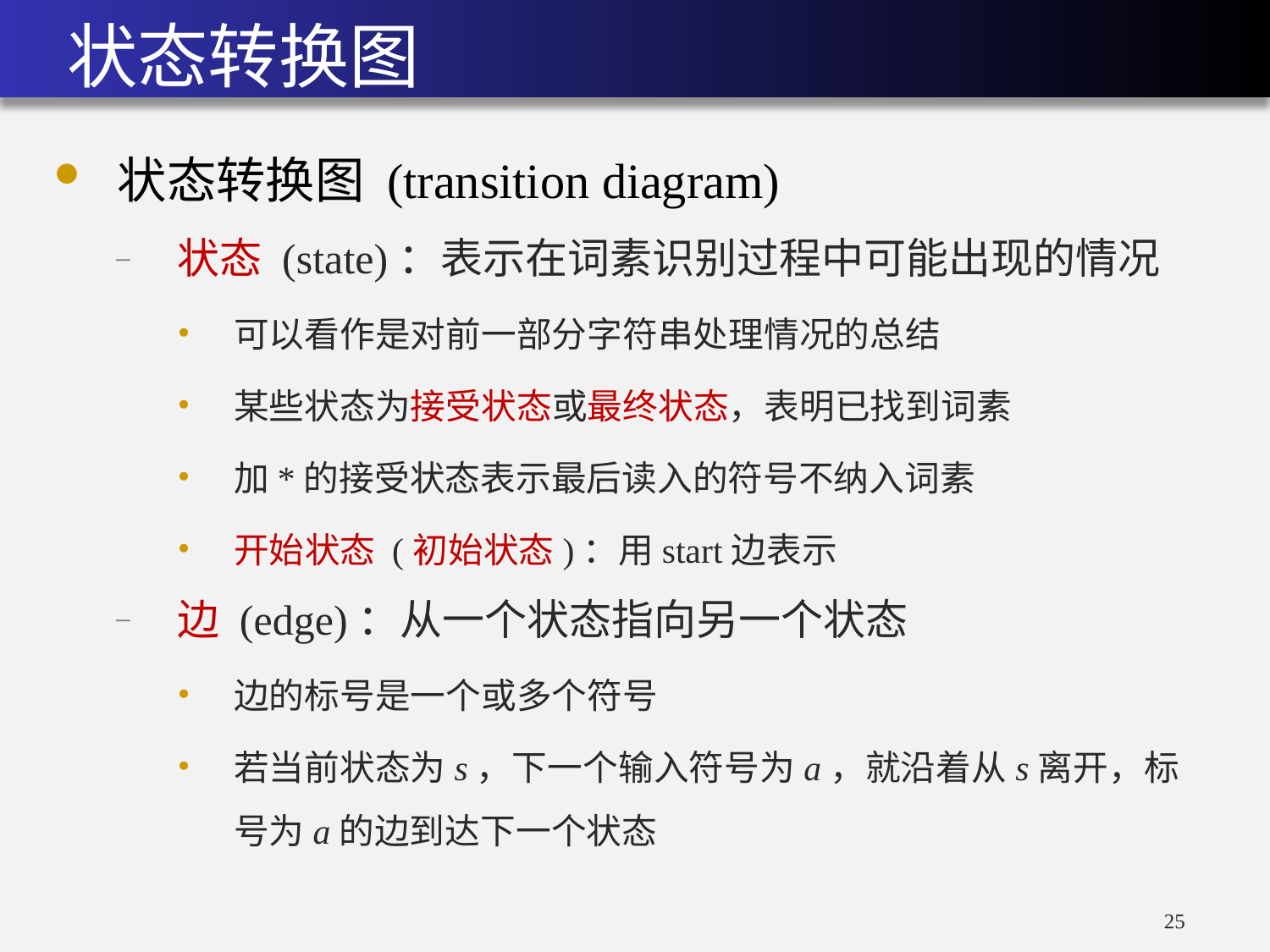

# 状态转换图
状态转换图 (transition diagram)
状态 (state)：表示在词素识别过程中可能出现的情况
可以看作是对前一部分字符串处理情况的总结
某些状态为接受状态或最终状态，表明已找到词素
加*的接受状态表示最后读入的符号不纳入词素
开始状态 (初始状态)：用start边表示
边 (edge)：从一个状态指向另一个状态
边的标号是一个或多个符号
若当前状态为s，下一个输入符号为a，就沿着从s离开，标号为a的边到达下一个状态
25